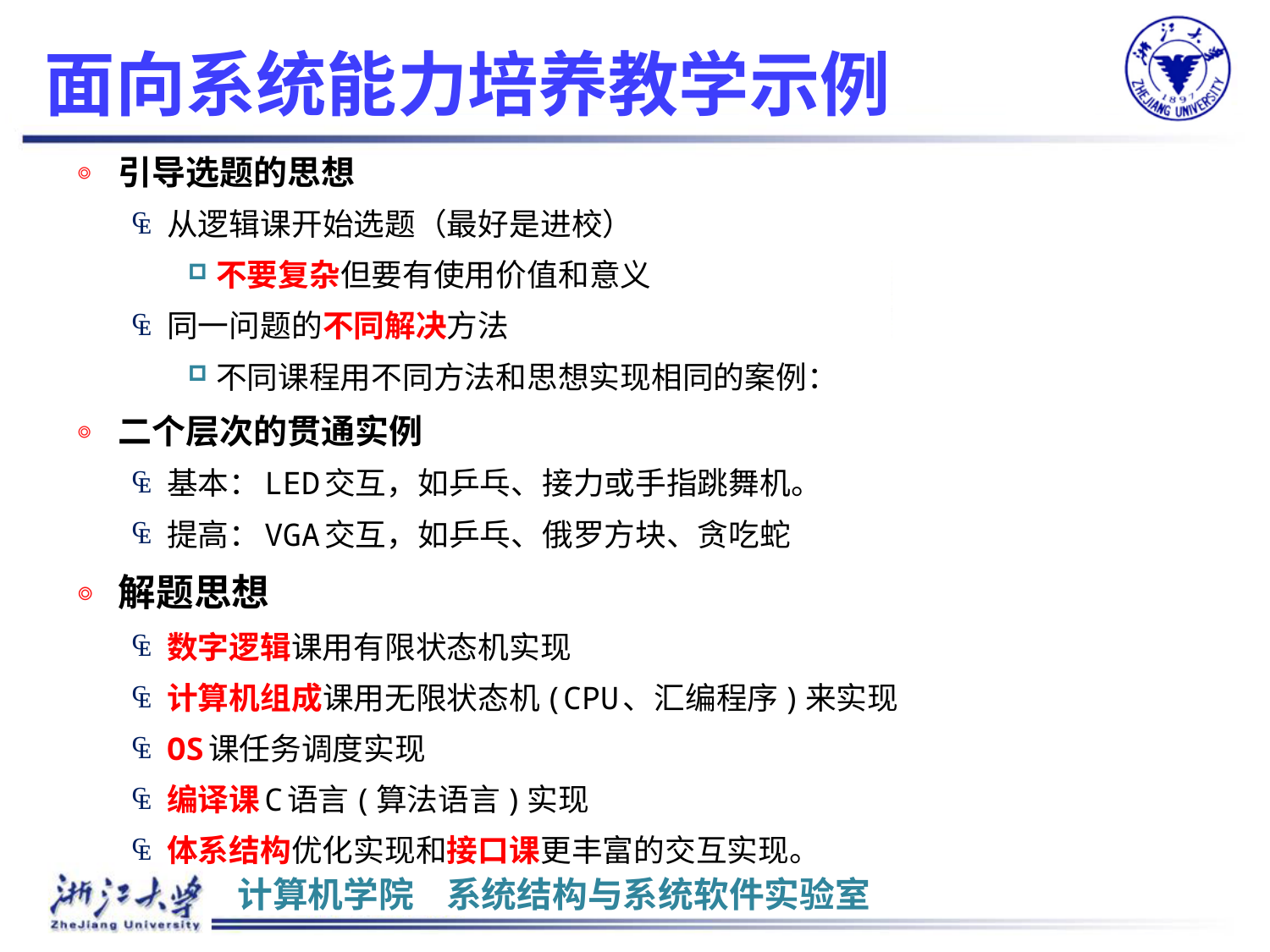

# 面向系统能力培养教学示例
引导选题的思想
从逻辑课开始选题（最好是进校）
不要复杂但要有使用价值和意义
同一问题的不同解决方法
不同课程用不同方法和思想实现相同的案例：
二个层次的贯通实例
基本：LED交互，如乒乓、接力或手指跳舞机。
提高：VGA交互，如乒乓、俄罗方块、贪吃蛇
解题思想
数字逻辑课用有限状态机实现
计算机组成课用无限状态机(CPU、汇编程序)来实现
OS课任务调度实现
编译课C语言(算法语言)实现
体系结构优化实现和接口课更丰富的交互实现。